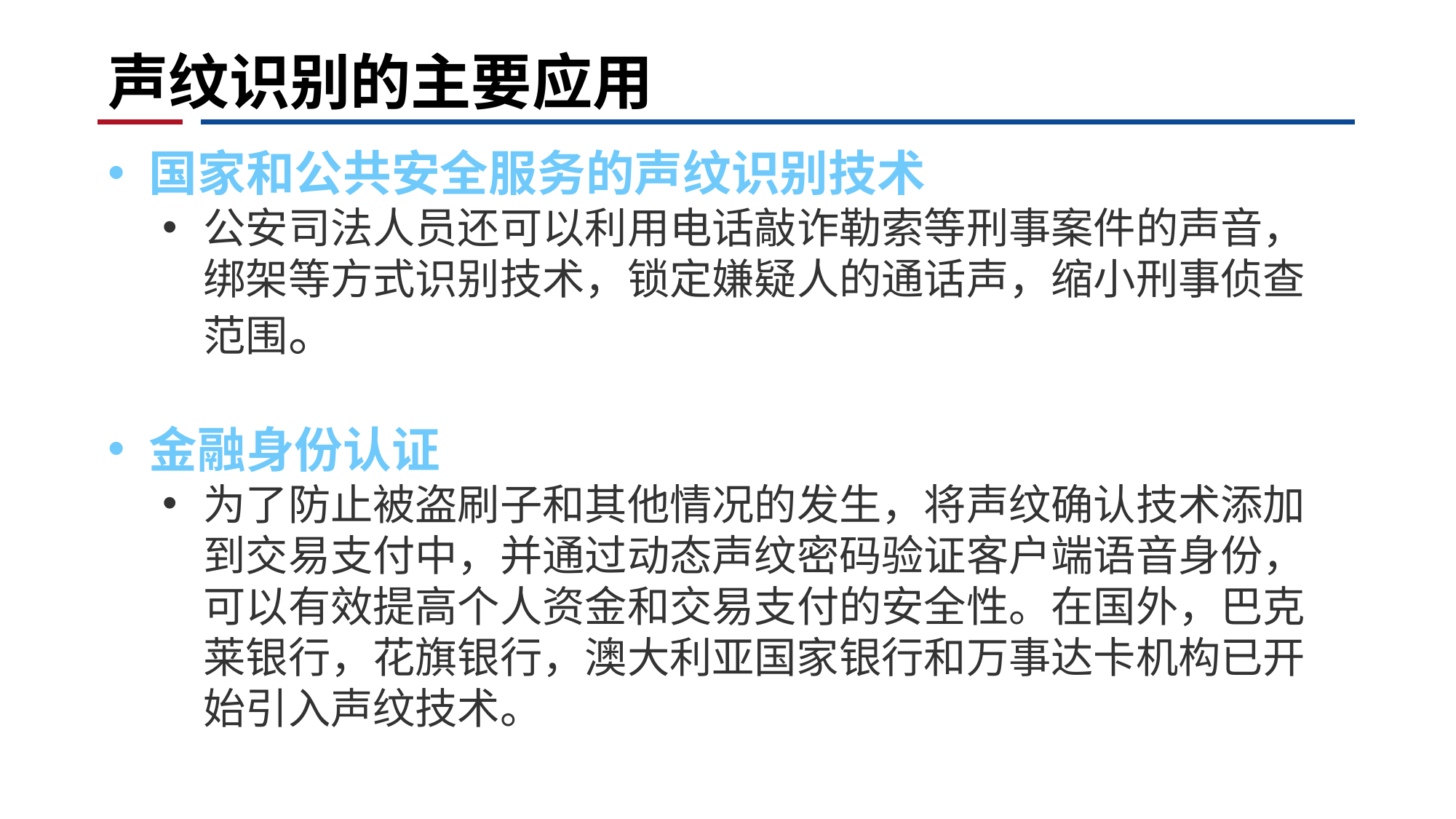

# 声纹识别的主要应用
国家和公共安全服务的声纹识别技术
公安司法人员还可以利用电话敲诈勒索等刑事案件的声音，绑架等方式识别技术，锁定嫌疑人的通话声，缩小刑事侦查范围。

金融身份认证
为了防止被盗刷子和其他情况的发生，将声纹确认技术添加到交易支付中，并通过动态声纹密码验证客户端语音身份，可以有效提高个人资金和交易支付的安全性。在国外，巴克莱银行，花旗银行，澳大利亚国家银行和万事达卡机构已开始引入声纹技术。
52